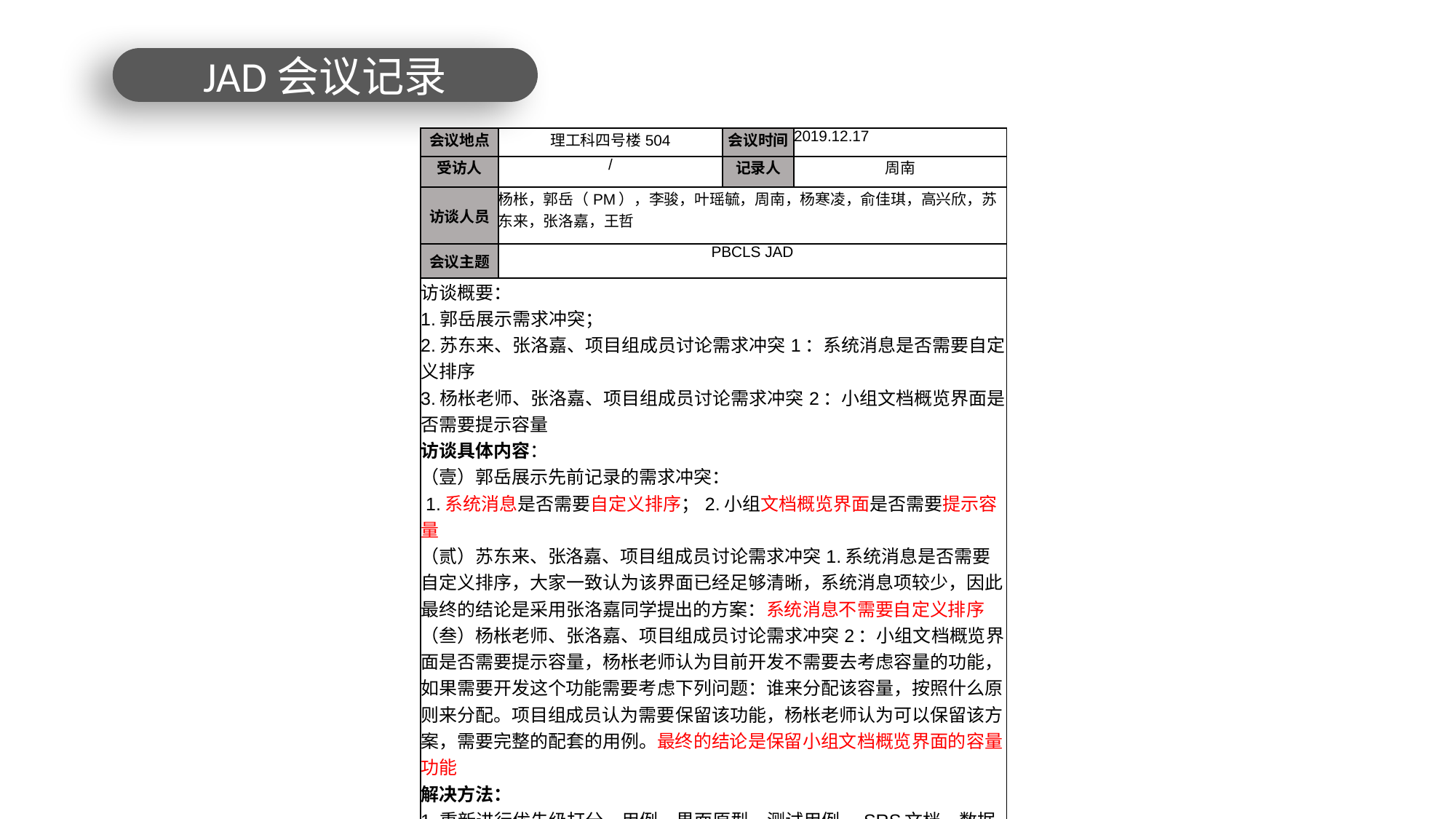

JAD会议记录
| 会议地点 | 理工科四号楼504 | 会议时间 | 2019.12.17 |
| --- | --- | --- | --- |
| 受访人 | / | 记录人 | 周南 |
| 访谈人员 | 杨枨，郭岳（PM），李骏，叶瑶毓，周南，杨寒凌，俞佳琪，高兴欣，苏东来，张洛嘉，王哲 |  |  |
| 会议主题 | PBCLS JAD |  |  |
| 访谈概要： 1.郭岳展示需求冲突； 2.苏东来、张洛嘉、项目组成员讨论需求冲突1：系统消息是否需要自定义排序 3.杨枨老师、张洛嘉、项目组成员讨论需求冲突2：小组文档概览界面是否需要提示容量 访谈具体内容： （壹）郭岳展示先前记录的需求冲突： 1.系统消息是否需要自定义排序；2.小组文档概览界面是否需要提示容量 （贰）苏东来、张洛嘉、项目组成员讨论需求冲突1.系统消息是否需要自定义排序，大家一致认为该界面已经足够清晰，系统消息项较少，因此最终的结论是采用张洛嘉同学提出的方案：系统消息不需要自定义排序 （叁）杨枨老师、张洛嘉、项目组成员讨论需求冲突2：小组文档概览界面是否需要提示容量，杨枨老师认为目前开发不需要去考虑容量的功能，如果需要开发这个功能需要考虑下列问题：谁来分配该容量，按照什么原则来分配。项目组成员认为需要保留该功能，杨枨老师认为可以保留该方案，需要完整的配套的用例。最终的结论是保留小组文档概览界面的容量功能 解决方法： 1.重新进行优先级打分，用例，界面原型，测试用例，SRS文档，数据字典迭代 2.做好相关记录 |  |  |  |